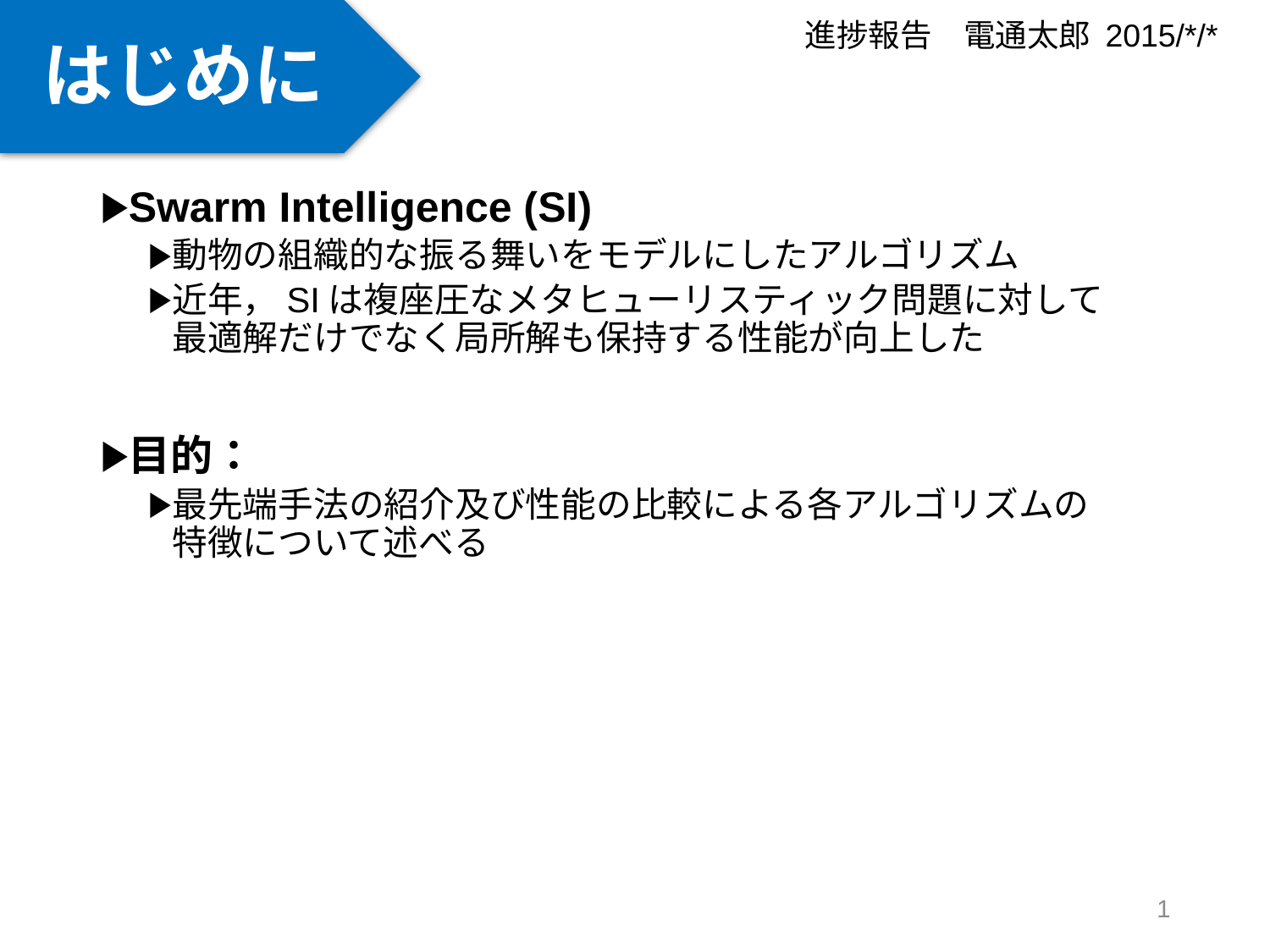

はじめに
進捗報告　電通太郎 2015/*/*
#
Swarm Intelligence (SI)
動物の組織的な振る舞いをモデルにしたアルゴリズム
近年，SIは複座圧なメタヒューリスティック問題に対して
最適解だけでなく局所解も保持する性能が向上した

目的：
最先端手法の紹介及び性能の比較による各アルゴリズムの
特徴について述べる
1